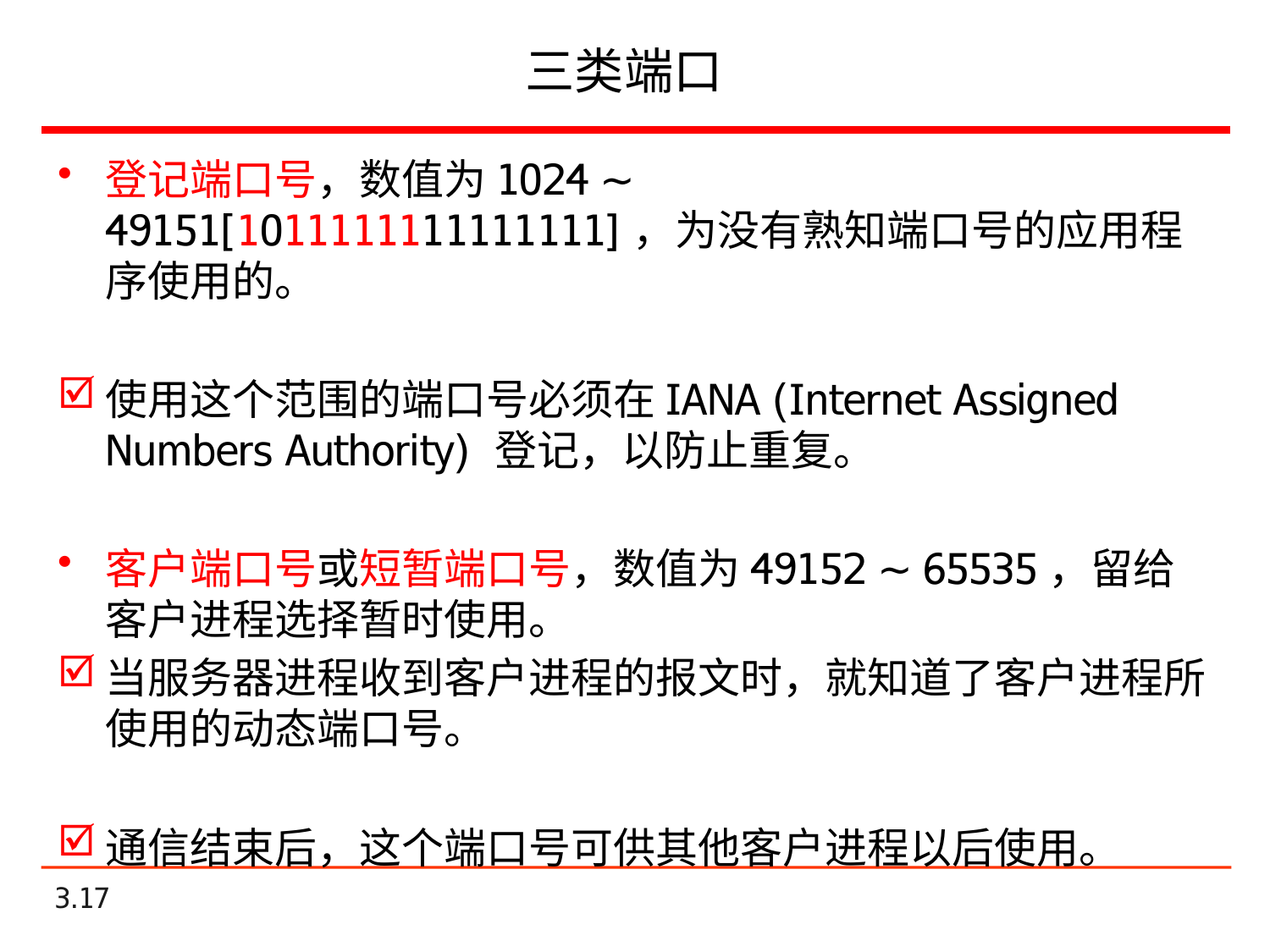

# 三类端口
登记端口号，数值为1024 ~ 49151[1011111111111111]，为没有熟知端口号的应用程序使用的。

使用这个范围的端口号必须在IANA (Internet Assigned Numbers Authority) 登记，以防止重复。

客户端口号或短暂端口号，数值为49152 ~ 65535，留给客户进程选择暂时使用。
当服务器进程收到客户进程的报文时，就知道了客户进程所使用的动态端口号。

通信结束后，这个端口号可供其他客户进程以后使用。